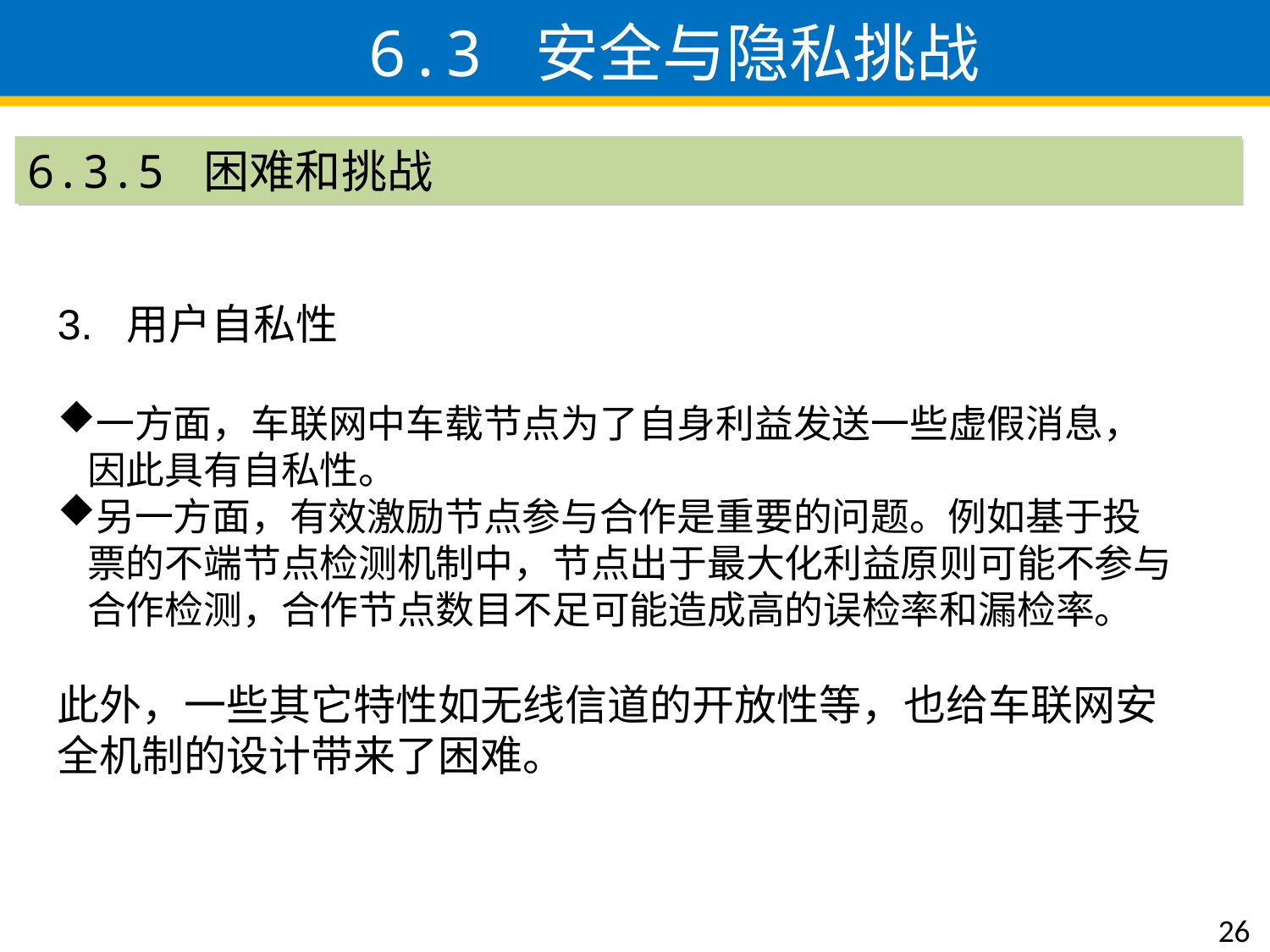

6.3 安全与隐私挑战
6.3.5 困难和挑战

3.  用户自私性

一方面，车联网中车载节点为了自身利益发送一些虚假消息，因此具有自私性。
另一方面，有效激励节点参与合作是重要的问题。例如基于投票的不端节点检测机制中，节点出于最大化利益原则可能不参与合作检测，合作节点数目不足可能造成高的误检率和漏检率。

此外，一些其它特性如无线信道的开放性等，也给车联网安全机制的设计带来了困难。

26